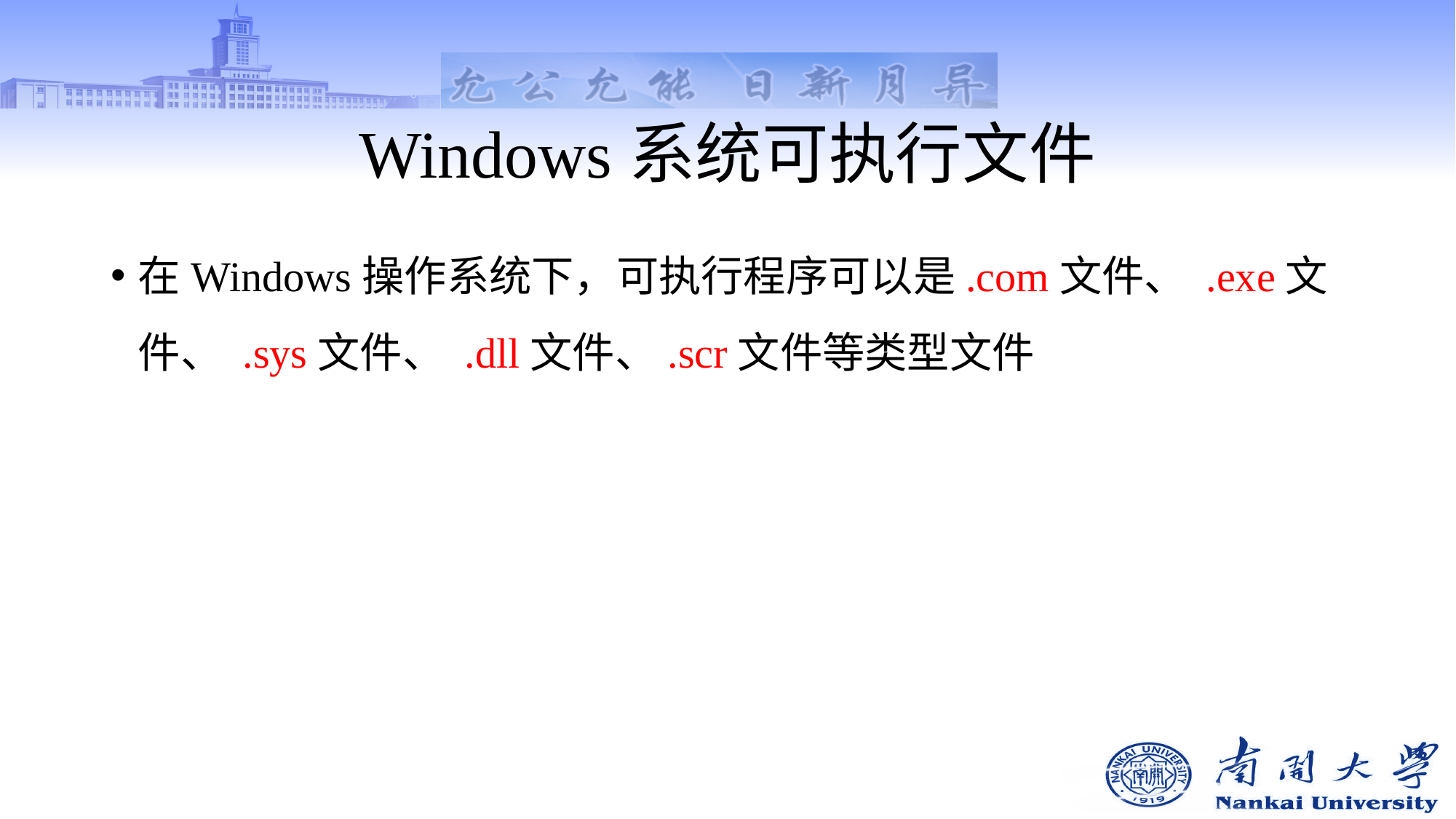

# Windows系统可执行文件
在Windows操作系统下，可执行程序可以是.com文件、 .exe文件、 .sys文件、 .dll文件、.scr文件等类型文件